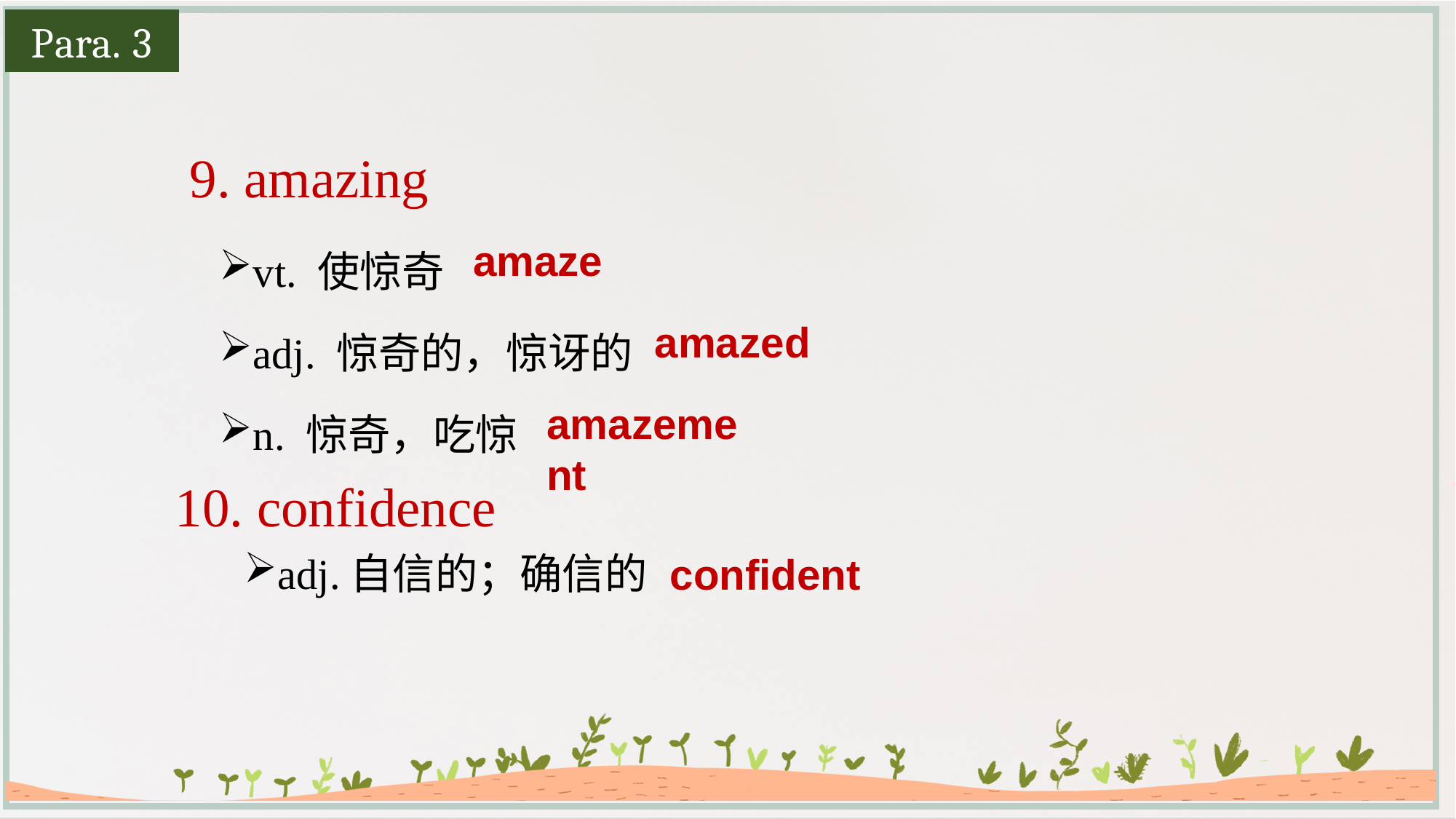

Para. 3
9. amazing
vt. 使惊奇
adj. 惊奇的，惊讶的
n. 惊奇，吃惊
amaze
amazed
amazement
10. confidence
adj.自信的；确信的
confident